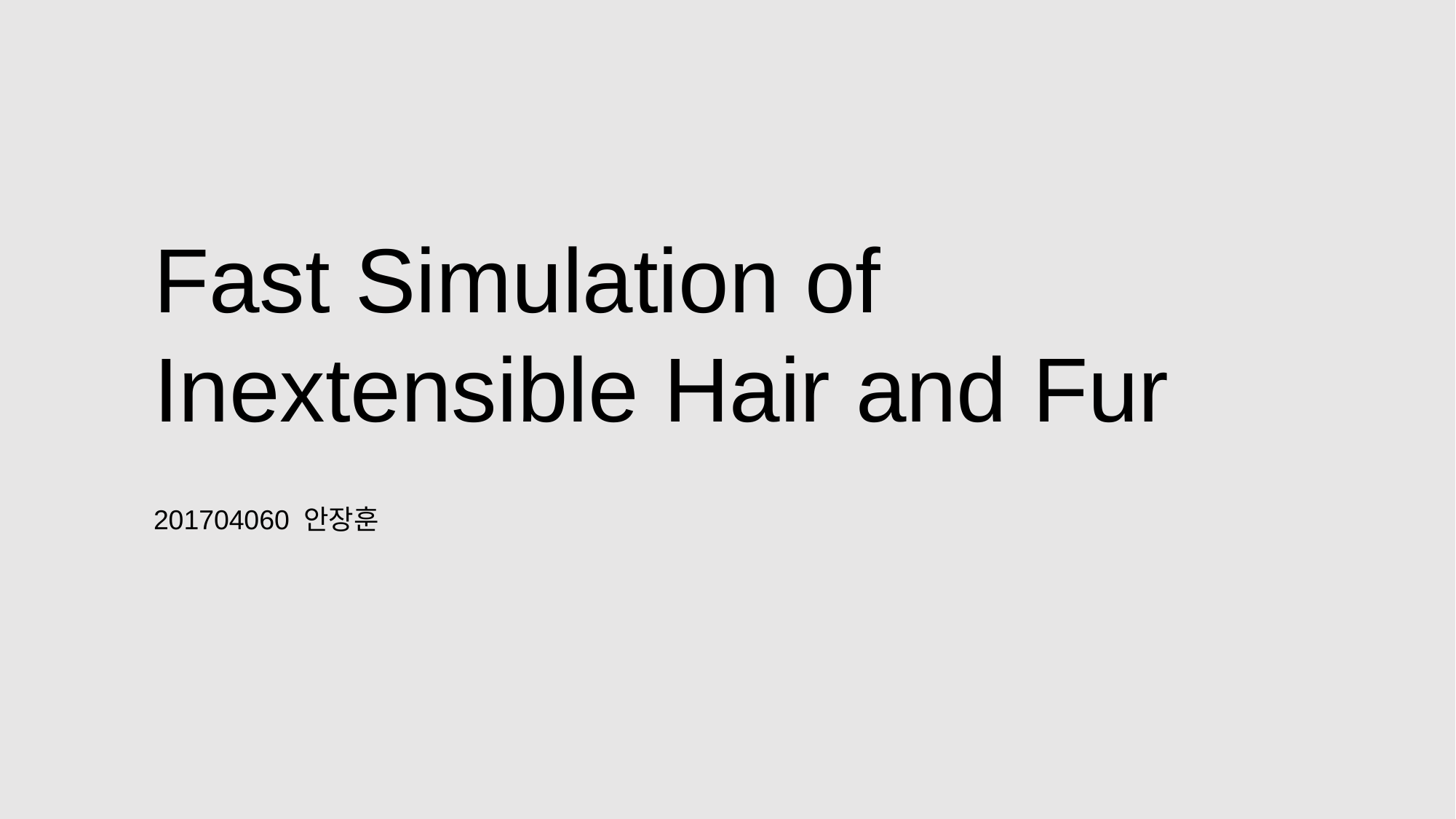

Fast Simulation of Inextensible Hair and Fur
201704060 안장훈